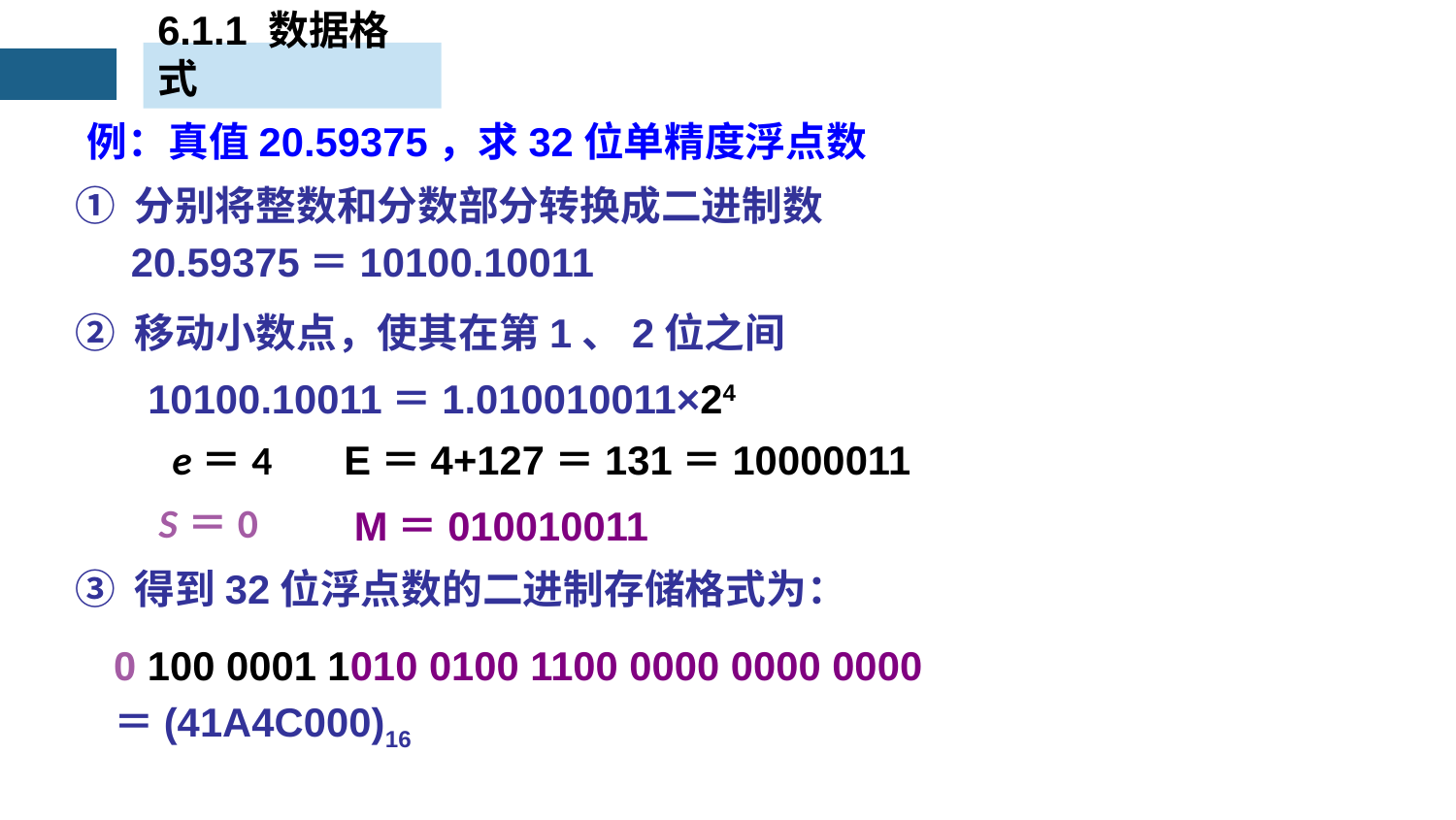

6.1.1 数据格式
例：真值20.59375，求32位单精度浮点数
① 分别将整数和分数部分转换成二进制数
     20.59375＝10100.10011
② 移动小数点，使其在第1、2位之间
10100.10011＝1.010010011×24
e＝4
E＝4+127＝131＝10000011
S＝0
M＝010010011
③ 得到32位浮点数的二进制存储格式为：
0 100 0001 1010 0100 1100 0000 0000 0000
＝(41A4C000)16